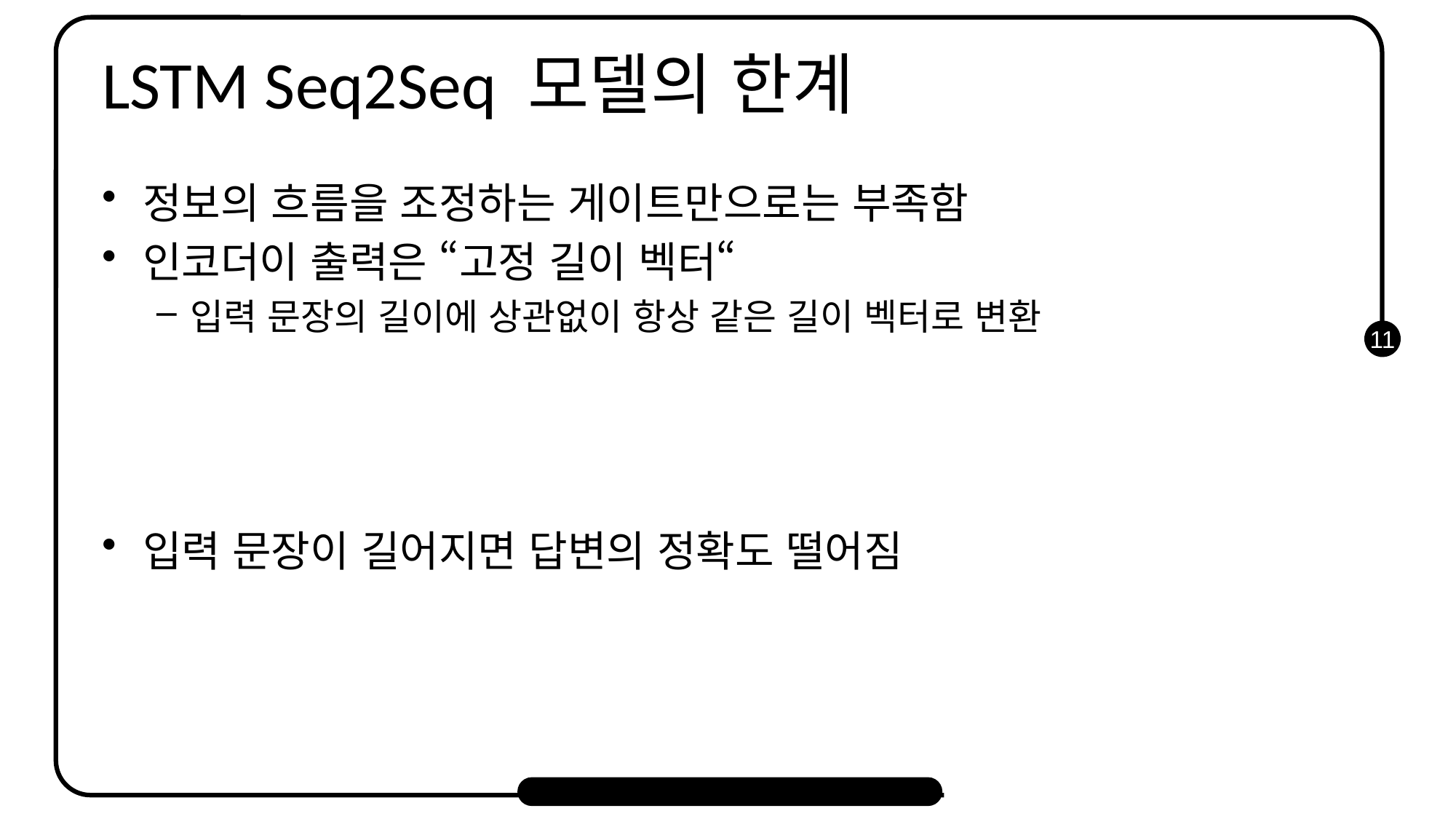

# LSTM Seq2Seq 모델의 한계
정보의 흐름을 조정하는 게이트만으로는 부족함
인코더이 출력은 “고정 길이 벡터“
입력 문장의 길이에 상관없이 항상 같은 길이 벡터로 변환

입력 문장이 길어지면 답변의 정확도 떨어짐